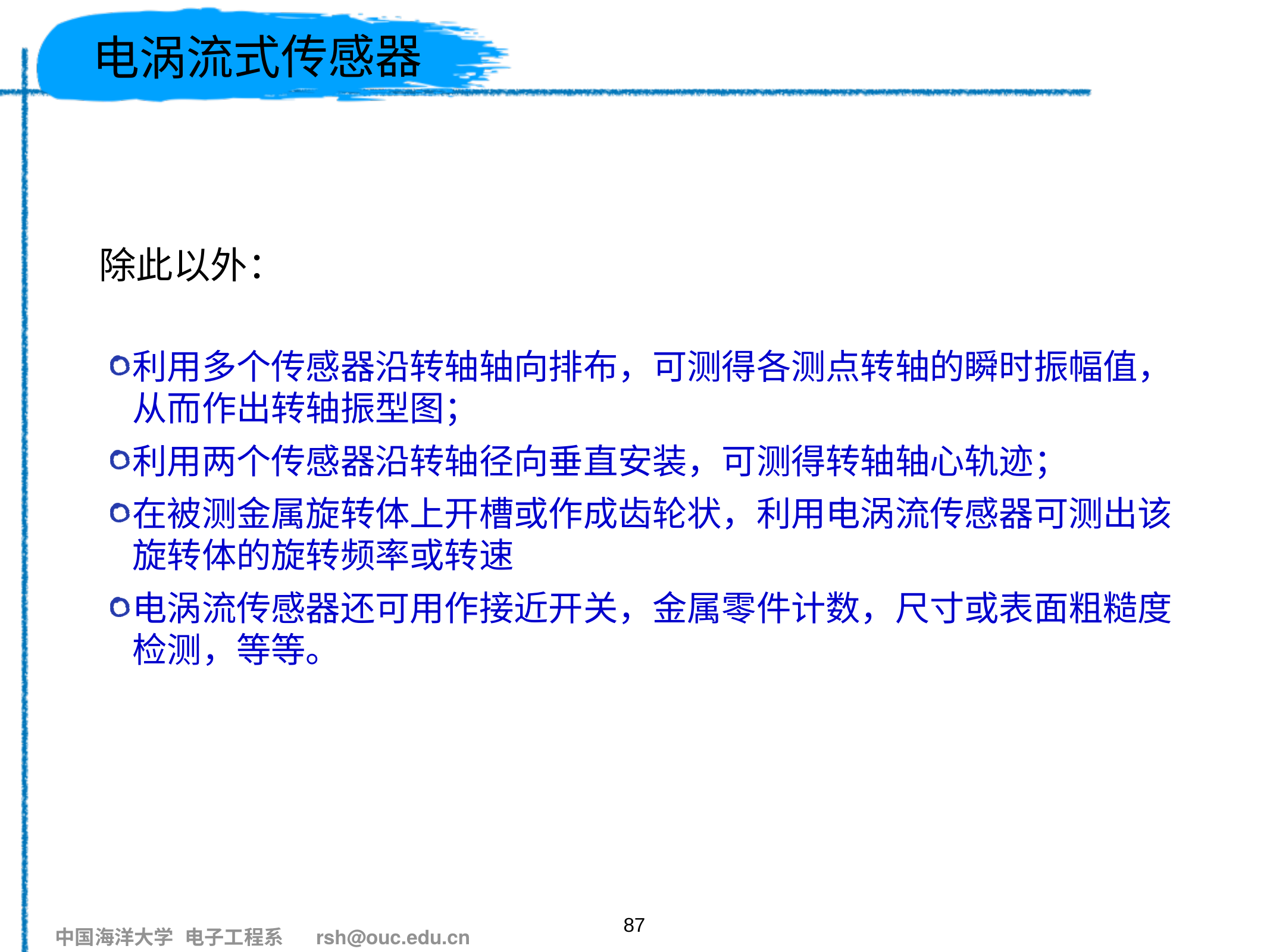

# 电涡流式传感器
除此以外：
利用多个传感器沿转轴轴向排布，可测得各测点转轴的瞬时振幅值，从而作出转轴振型图；
利用两个传感器沿转轴径向垂直安装，可测得转轴轴心轨迹；
在被测金属旋转体上开槽或作成齿轮状，利用电涡流传感器可测出该旋转体的旋转频率或转速
电涡流传感器还可用作接近开关，金属零件计数，尺寸或表面粗糙度检测，等等。
87